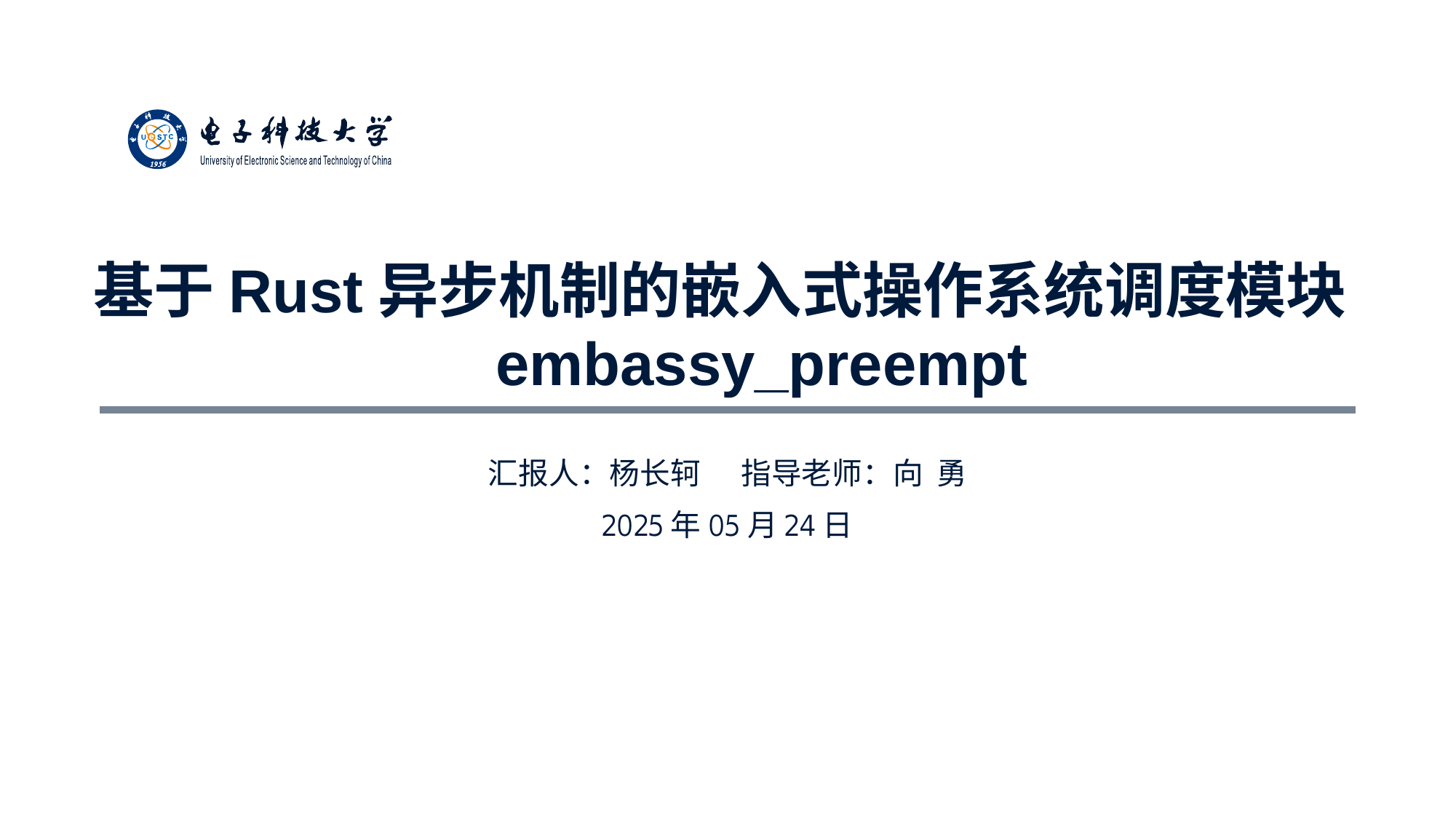

# 基于Rust异步机制的嵌入式操作系统调度模块embassy_preempt
汇报人：杨长轲      指导老师：向  勇
2025年05月24日